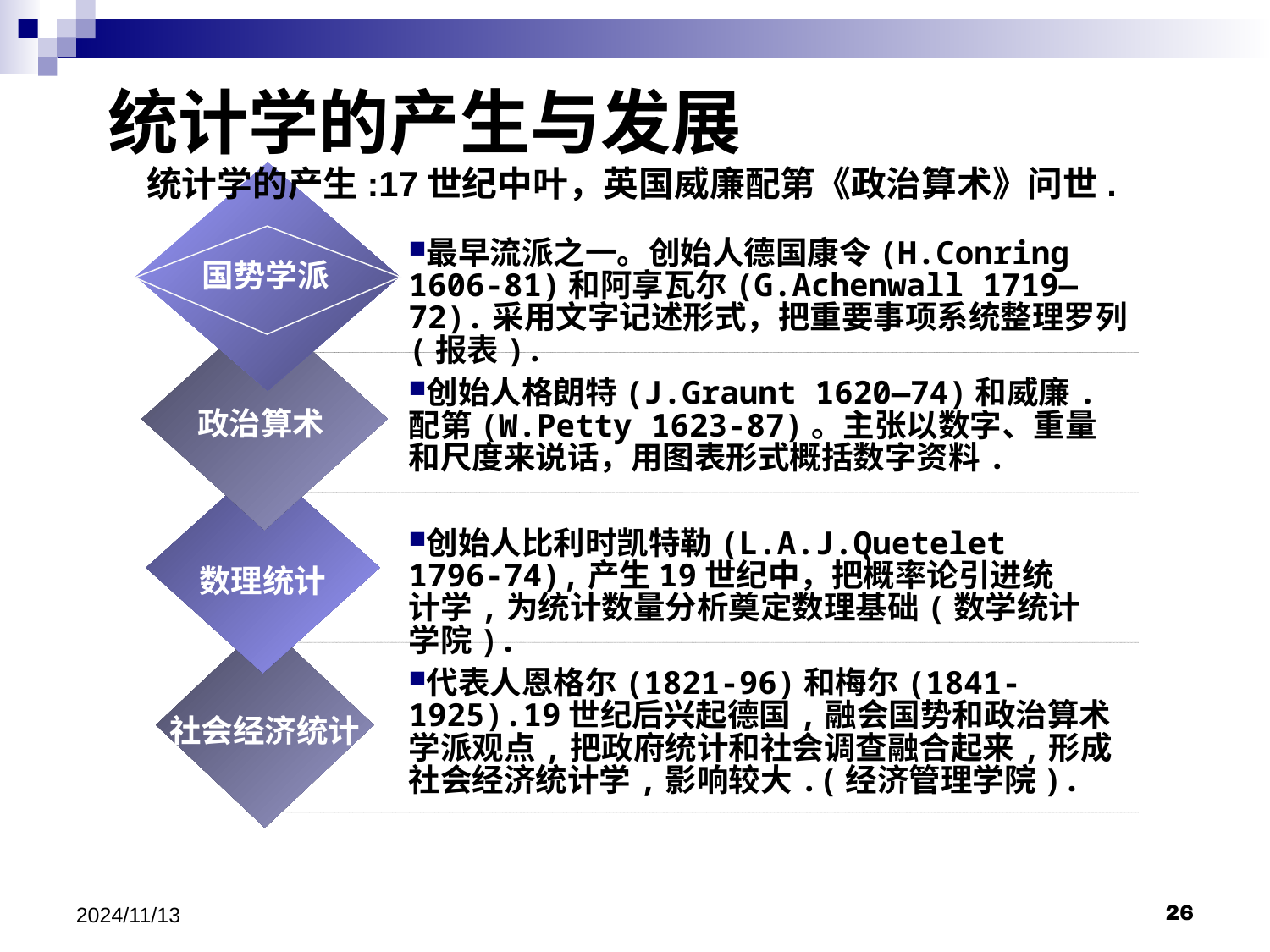

# 统计学的产生与发展

统计学的产生:17世纪中叶，英国威廉配第《政治算术》问世.

最早流派之一。创始人德国康令(H.Conring 1606-81)和阿享瓦尔(G.Achenwall 1719—72).采用文字记述形式，把重要事项系统整理罗列(报表).
国势学派

创始人格朗特(J.Graunt 1620—74)和威廉.配第(W.Petty 1623-87)。主张以数字、重量和尺度来说话，用图表形式概括数字资料.
政治算术

创始人比利时凯特勒(L.A.J.Quetelet 1796-74),产生19世纪中，把概率论引进统计学,为统计数量分析奠定数理基础(数学统计学院).
数理统计

代表人恩格尔(1821-96)和梅尔(1841-1925).19世纪后兴起德国,融会国势和政治算术学派观点,把政府统计和社会调查融合起来,形成社会经济统计学,影响较大.(经济管理学院).
社会经济统计

2024/11/13
26